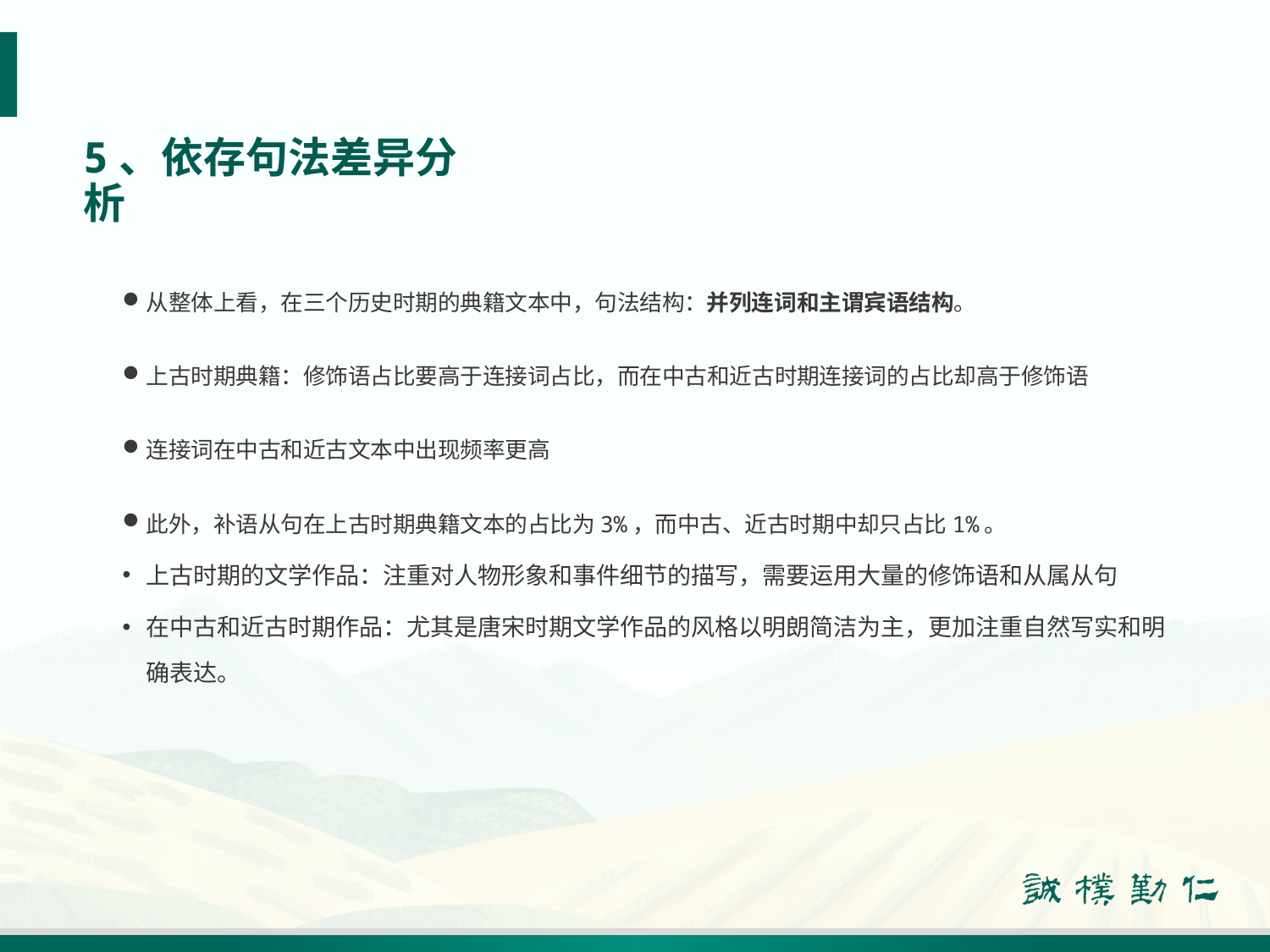

# 5、依存句法差异分析
从整体上看，在三个历史时期的典籍文本中，句法结构：并列连词和主谓宾语结构。
上古时期典籍：修饰语占比要高于连接词占比，而在中古和近古时期连接词的占比却高于修饰语
连接词在中古和近古文本中出现频率更高
此外，补语从句在上古时期典籍文本的占比为3%，而中古、近古时期中却只占比1%。
上古时期的文学作品：注重对人物形象和事件细节的描写，需要运用大量的修饰语和从属从句
在中古和近古时期作品：尤其是唐宋时期文学作品的风格以明朗简洁为主，更加注重自然写实和明确表达。